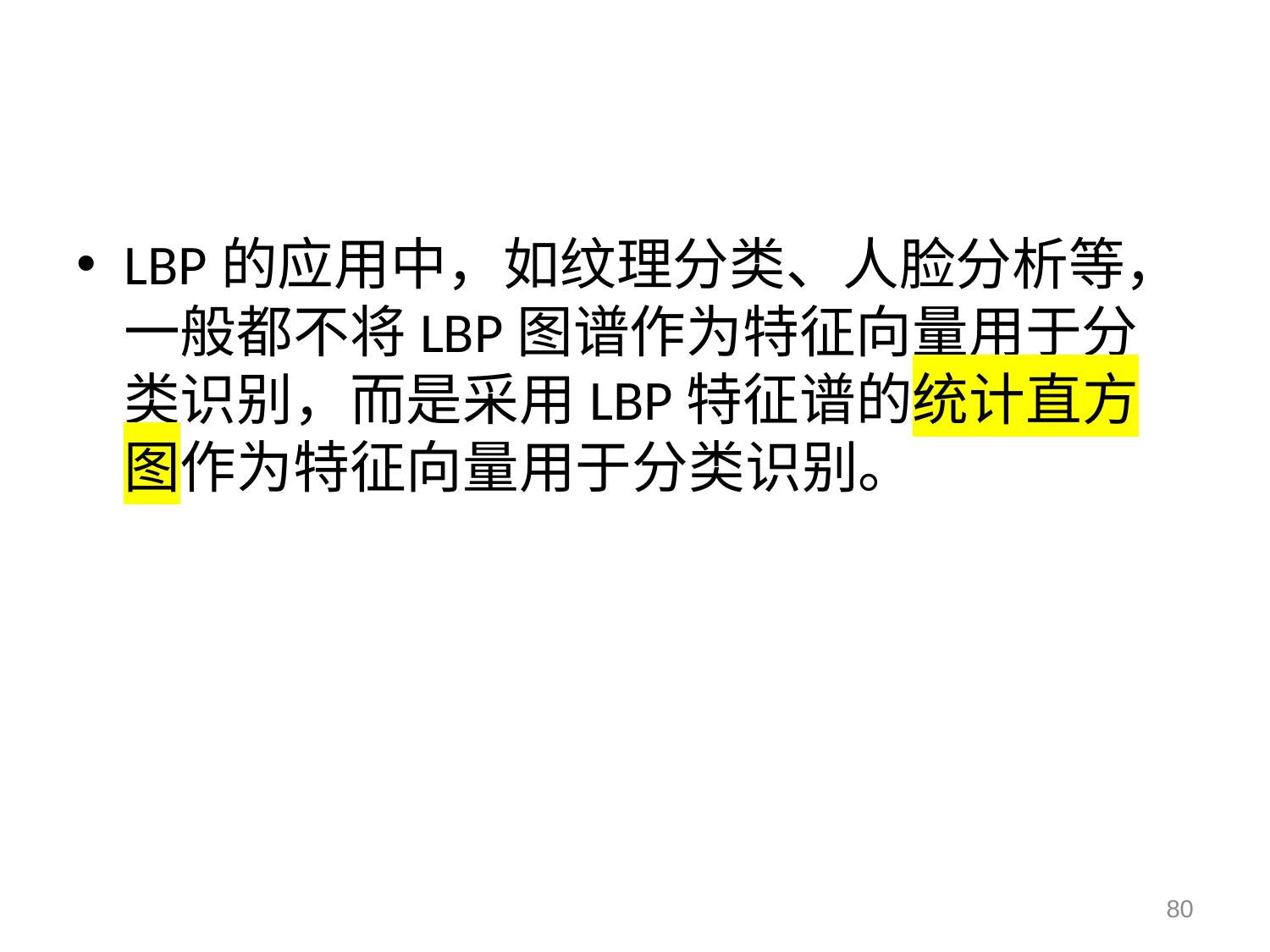

#
LBP的应用中，如纹理分类、人脸分析等，一般都不将LBP图谱作为特征向量用于分类识别，而是采用LBP特征谱的统计直方图作为特征向量用于分类识别。
80